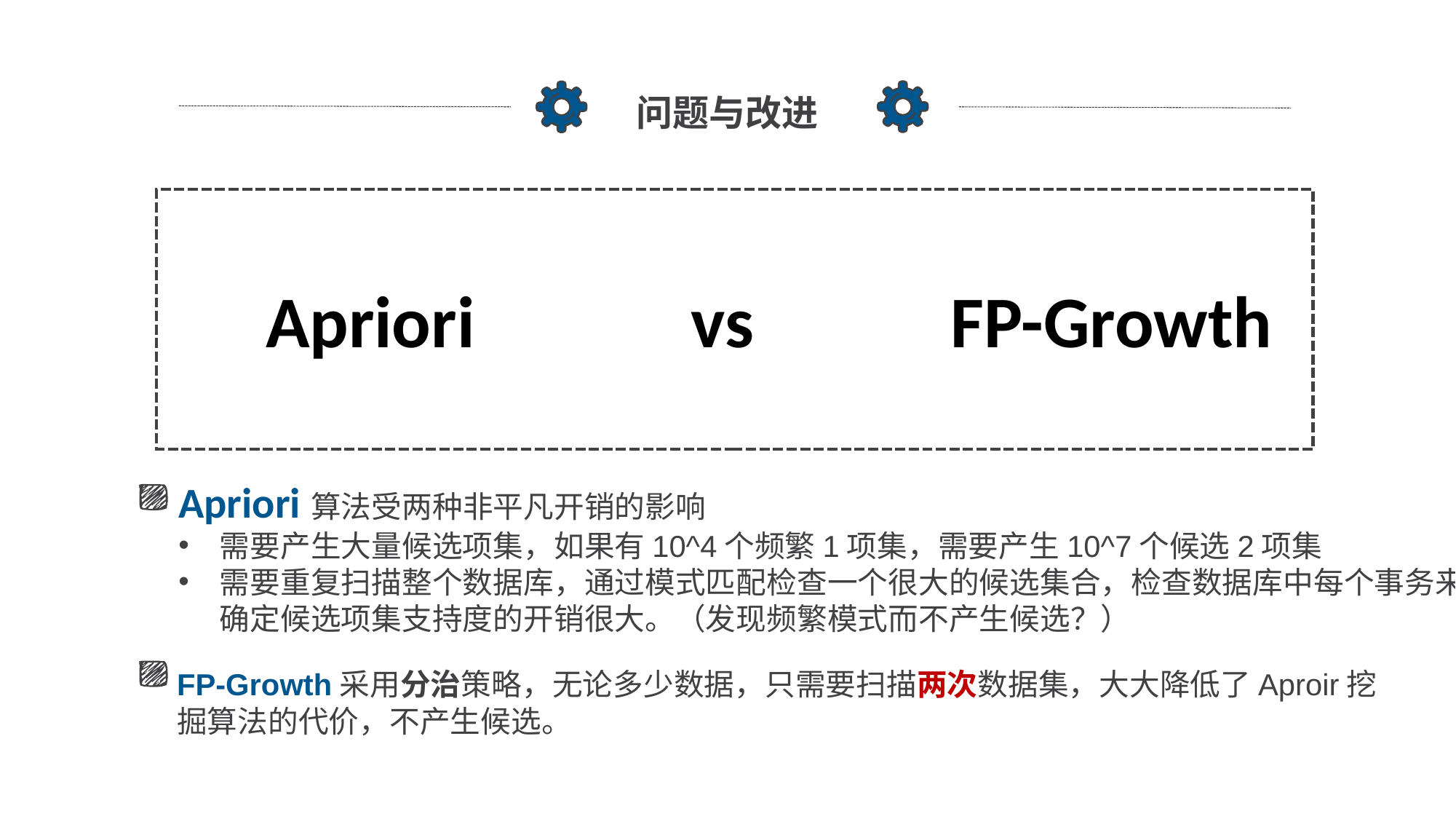

问题与改进

Apriori     	      vs            FP-Growth
Apriori算法受两种非平凡开销的影响
需要产生大量候选项集，如果有10^4个频繁1项集，需要产生10^7个候选2项集
需要重复扫描整个数据库，通过模式匹配检查一个很大的候选集合，检查数据库中每个事务来确定候选项集支持度的开销很大。（发现频繁模式而不产生候选？）

FP-Growth采用分治策略，无论多少数据，只需要扫描两次数据集，大大降低了Aproir挖掘算法的代价，不产生候选。